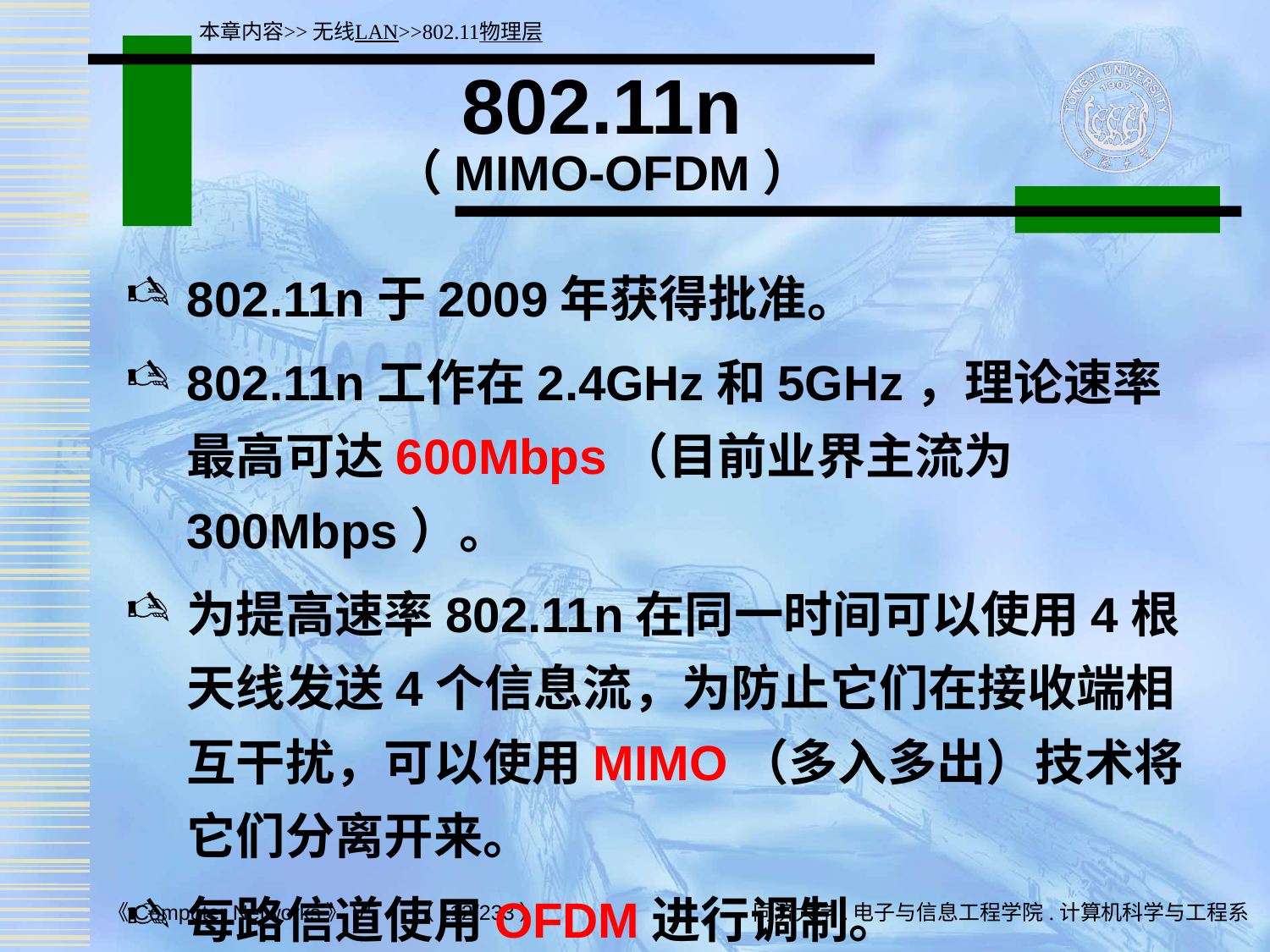

本章内容>>无线LAN>>802.11物理层
# 802.11n （MIMO-OFDM）
802.11n于2009年获得批准。
802.11n工作在2.4GHz和5GHz，理论速率最高可达600Mbps（目前业界主流为300Mbps）。
为提高速率802.11n在同一时间可以使用4根天线发送4个信息流，为防止它们在接收端相互干扰，可以使用MIMO（多入多出）技术将它们分离开来。
每路信道使用OFDM进行调制。